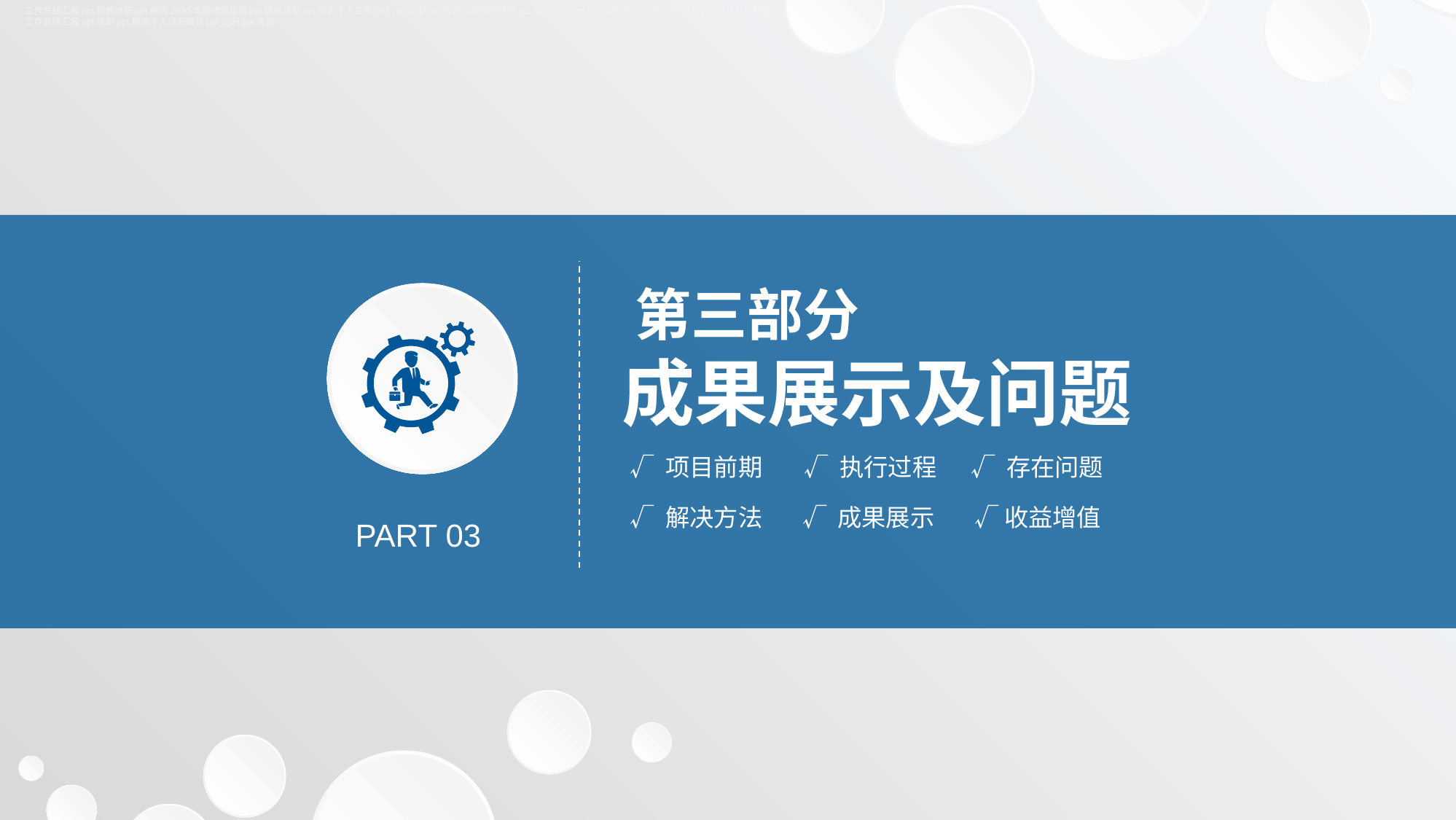

工作总结汇报ppt模板述职ppt报告2020年终述职报告ppt模板述职ppt报告个人工作总结ppt述职ppt报告公司年终总结ppt范文述职ppt报告企业年终总结PPT述职ppt报告部门经理工作总结汇报ppt述职ppt报告个人述职报告ppt述职ppt报告

 第三部分
成果展示及问题

√ 项目前期
√ 执行过程
√ 存在问题
√ 解决方法
√ 成果展示
√收益增值
PART 03